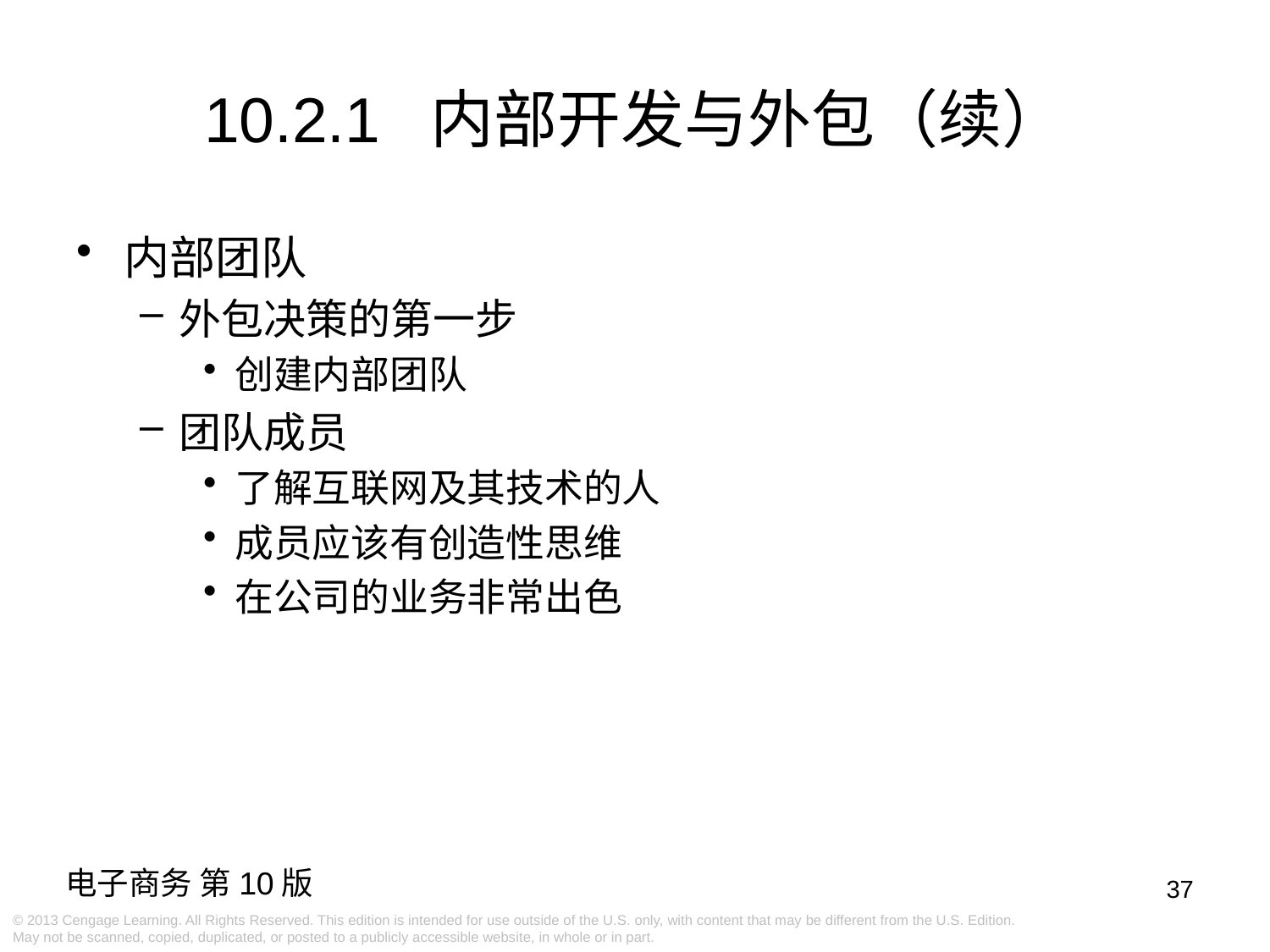

# 10.2.1  内部开发与外包（续）
内部团队
外包决策的第一步
创建内部团队
团队成员
了解互联网及其技术的人
成员应该有创造性思维
在公司的业务非常出色
37